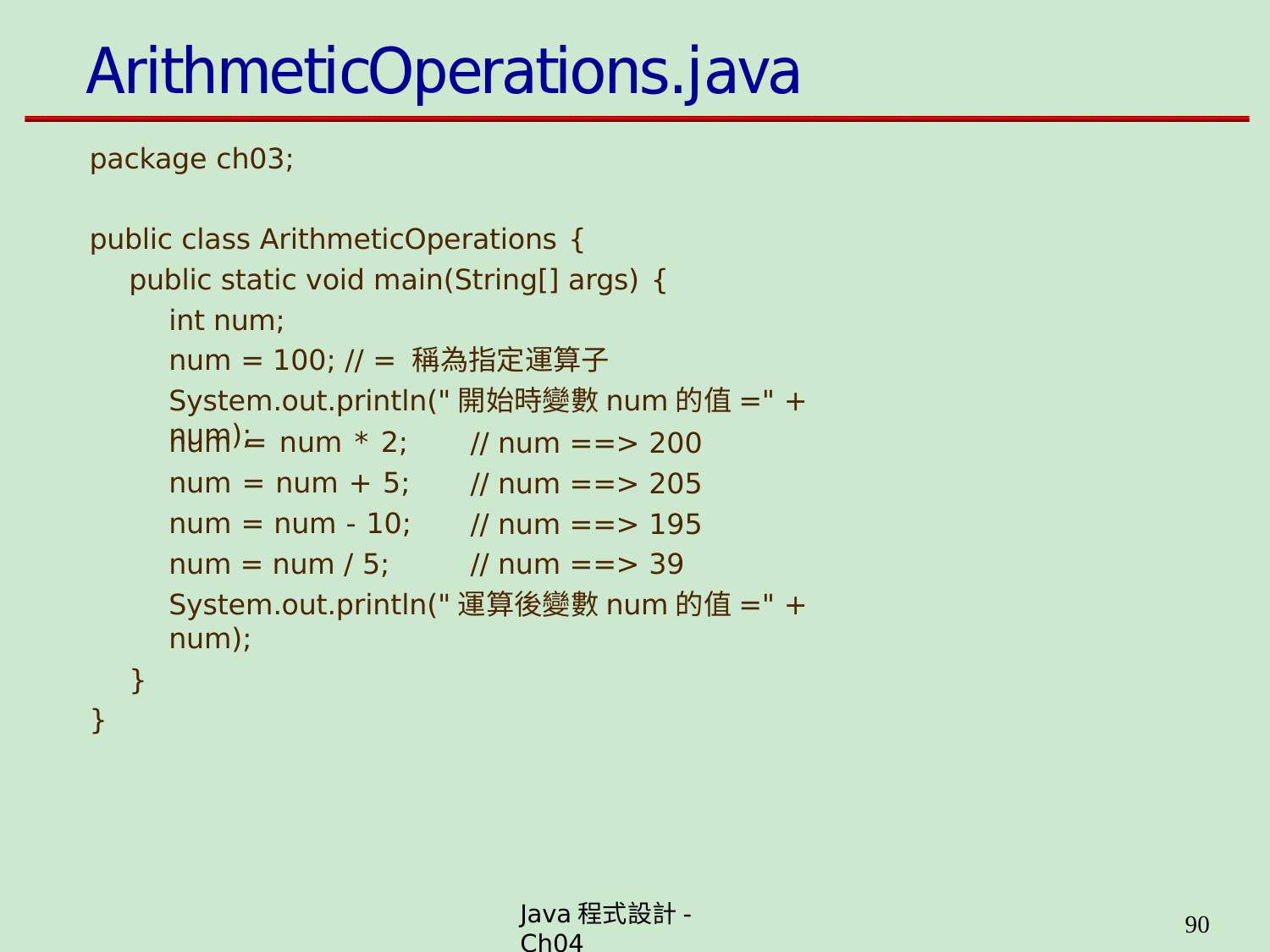

# ArithmeticOperations.java
package ch03;

public class ArithmeticOperations {
public static void main(String[] args) {
int num;
num = 100; // = 稱為指定運算子
System.out.println("開始時變數num的值=" + num);
num = num * 2;  num = num + 5;  num = num - 10;  num = num / 5;
// num ==> 200
// num ==> 205
// num ==> 195
// num ==> 39
System.out.println("運算後變數num的值=" + num);
}
}
Java程式設計-Ch04
90